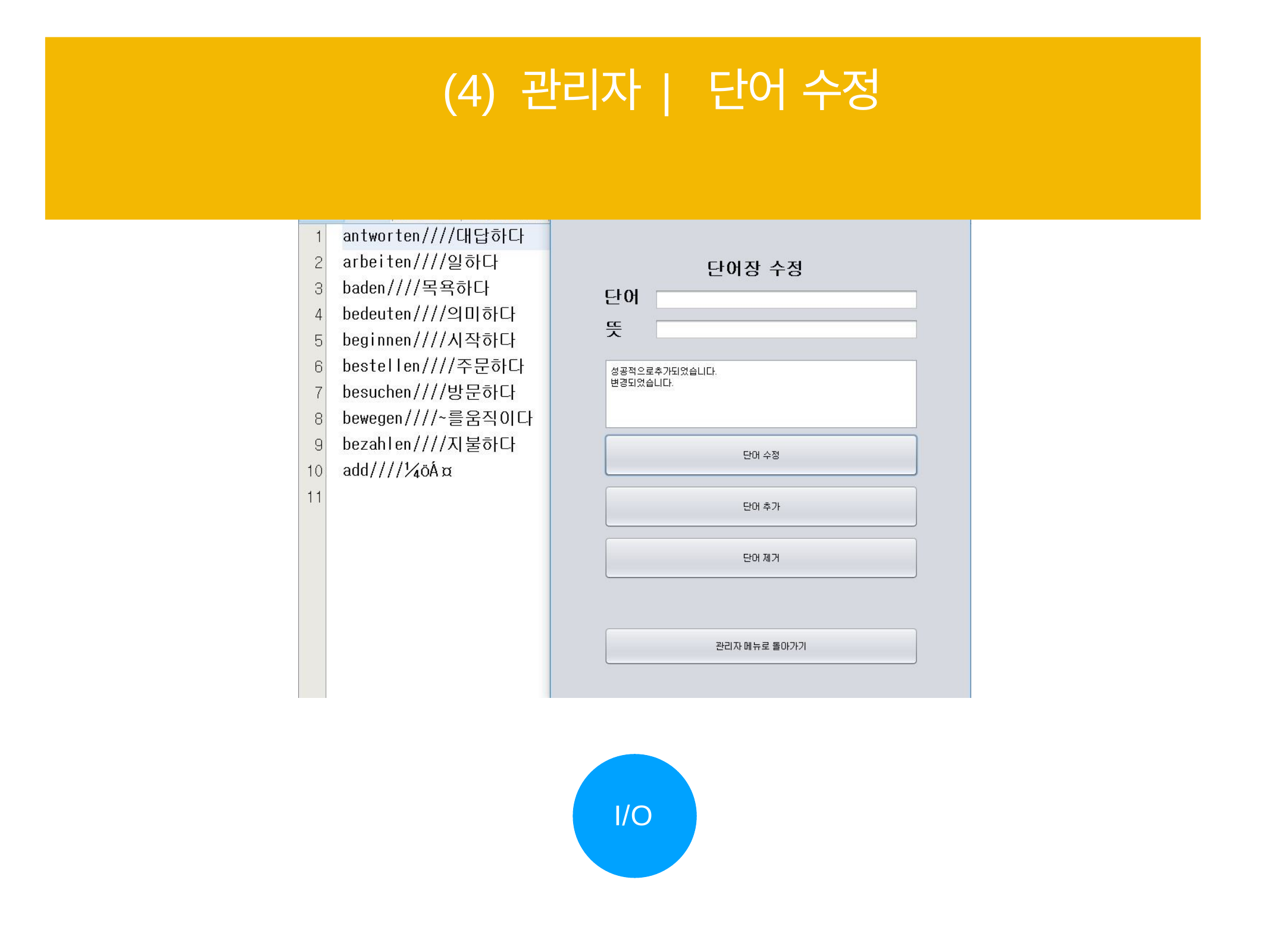

# (4) 관리자 | 단어 수정

I/O